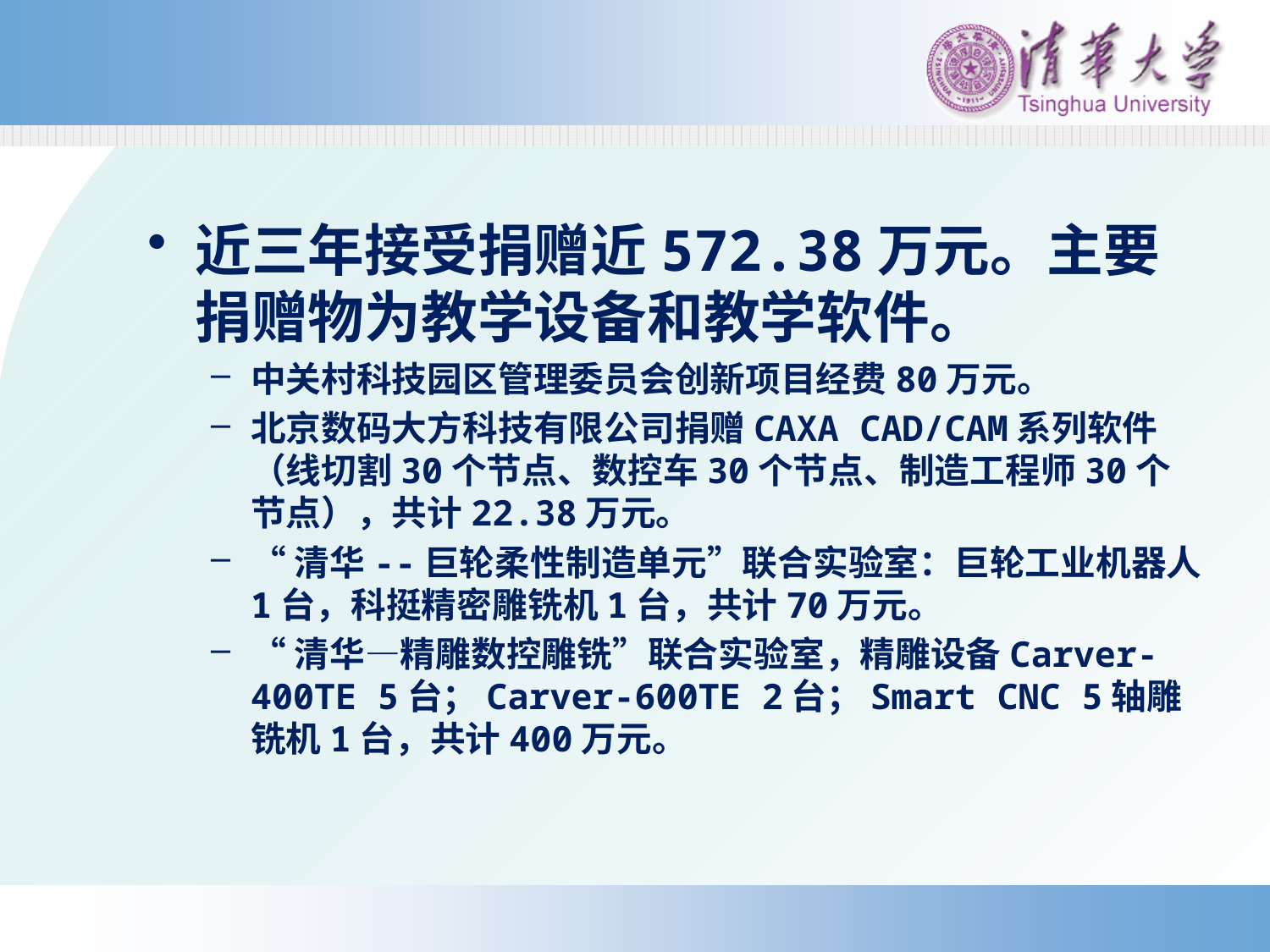

近三年接受捐赠近572.38万元。主要捐赠物为教学设备和教学软件。
中关村科技园区管理委员会创新项目经费80万元。
北京数码大方科技有限公司捐赠CAXA CAD/CAM系列软件（线切割30个节点、数控车30个节点、制造工程师30个节点），共计22.38万元。
“清华--巨轮柔性制造单元”联合实验室：巨轮工业机器人1台，科挺精密雕铣机1台，共计70万元。
“清华—精雕数控雕铣”联合实验室，精雕设备Carver-400TE 5台；Carver-600TE 2台；Smart CNC 5轴雕铣机1台，共计400万元。